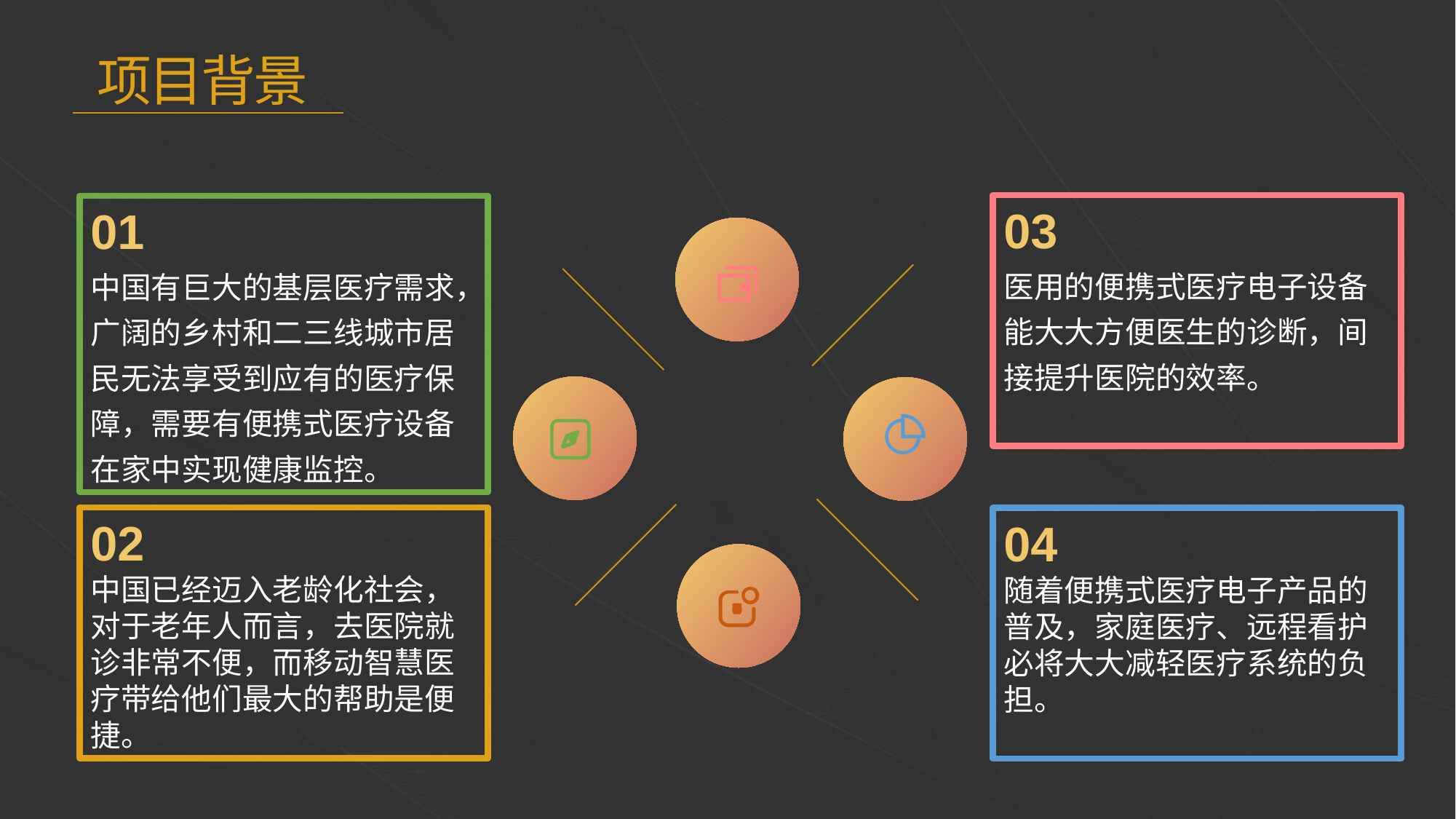

项目背景

03
医用的便携式医疗电子设备能大大方便医生的诊断，间接提升医院的效率。

01
中国有巨大的基层医疗需求，广阔的乡村和二三线城市居民无法享受到应有的医疗保障，需要有便携式医疗设备在家中实现健康监控。
e7d195523061f1c0205959036996ad55c215b892a7aac5c0B9ADEF7896FB48F2EF97163A2DE1401E1875DEDC438B7864AD24CA23553DBBBD975DAF4CAD4A2592689FFB6CEE59FFA55B2702D0E5EE29CDFC0DD98BC7D6A39A64D3162AEA17DB19B9B9A87D0E9A0C5838999CD047764B32476FB53FC54D3671B43638F8C25D9EC95BB52BCC6C1CB3F6DE41EB0266A54822

02
中国已经迈入老龄化社会，对于老年人而言，去医院就诊非常不便，而移动智慧医疗带给他们最大的帮助是便捷。
04
随着便携式医疗电子产品的普及，家庭医疗、远程看护必将大大减轻医疗系统的负担。